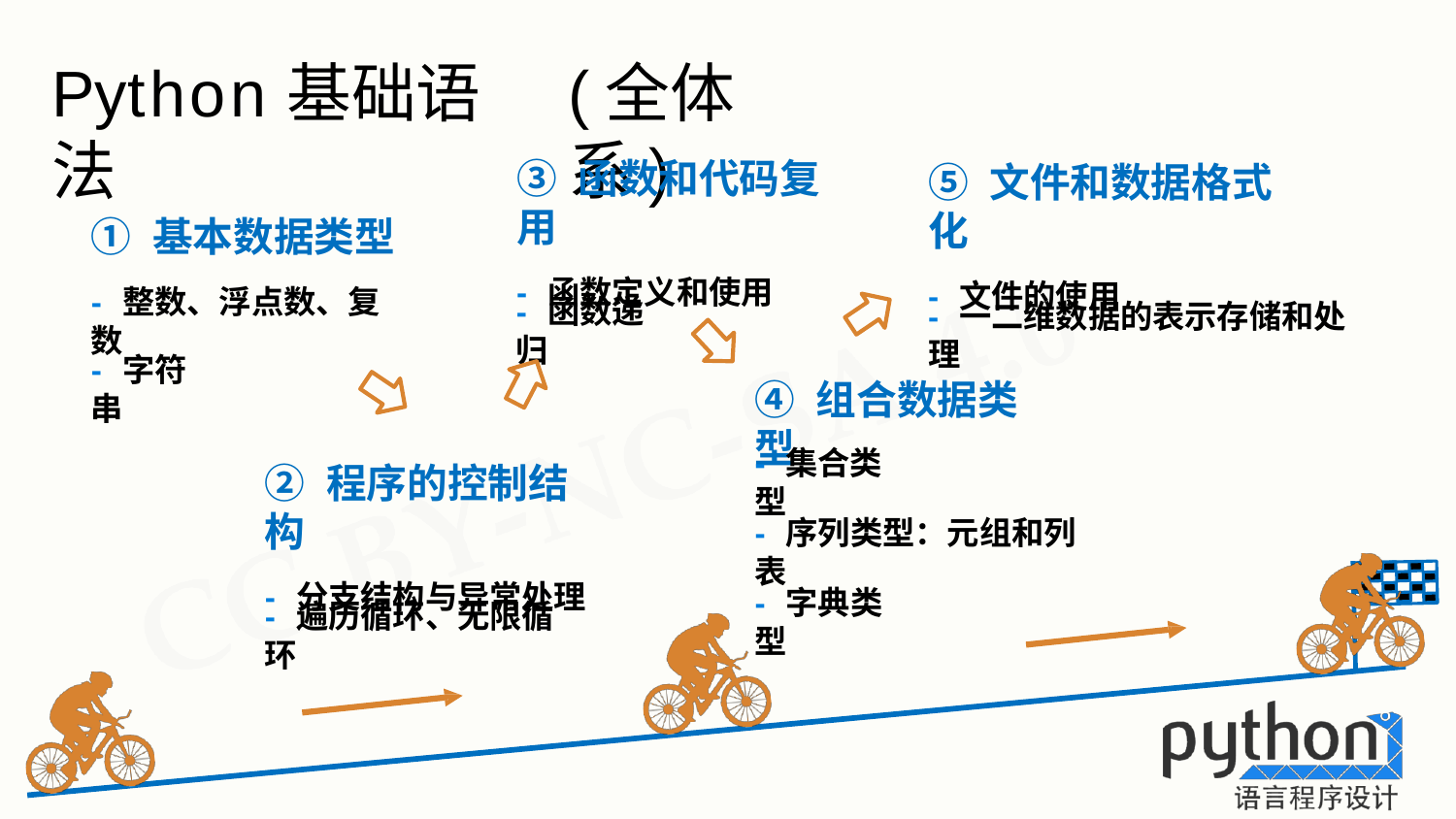

# Python基础语法
(全体系)
③ 函数和代码复用
- 函数定义和使用
⑤ 文件和数据格式化
- 文件的使用
① 基本数据类型
- 整数、浮点数、复数

- 函数递归

- 一二维数据的表示存储和处理

- 字符串

④ 组合数据类型
- 集合类型
② 程序的控制结构
- 分支结构与异常处理

- 序列类型：元组和列表

- 字典类型

- 遍历循环、无限循环